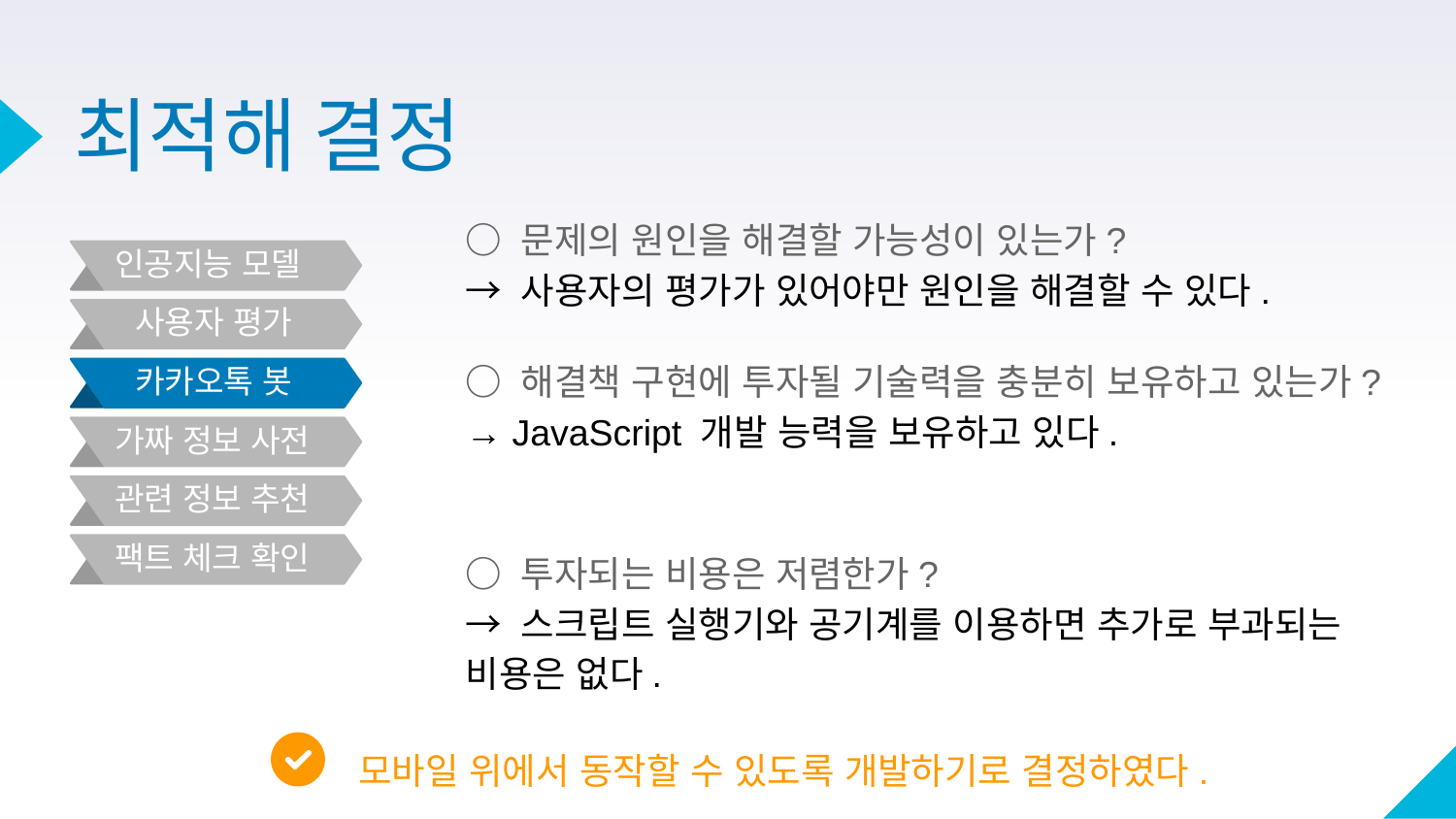

# 최적해 결정
○ 문제의 원인을 해결할 가능성이 있는가?
→ 사용자의 평가가 있어야만 원인을 해결할 수 있다.

인공지능 모델

사용자 평가
○ 해결책 구현에 투자될 기술력을 충분히 보유하고 있는가?
→ JavaScript 개발 능력을 보유하고 있다.

카카오톡 봇

가짜 정보 사전

관련 정보 추천

○ 투자되는 비용은 저렴한가?
→ 스크립트 실행기와 공기계를 이용하면 추가로 부과되는 비용은 없다.
팩트 체크 확인

 모바일 위에서 동작할 수 있도록 개발하기로 결정하였다.